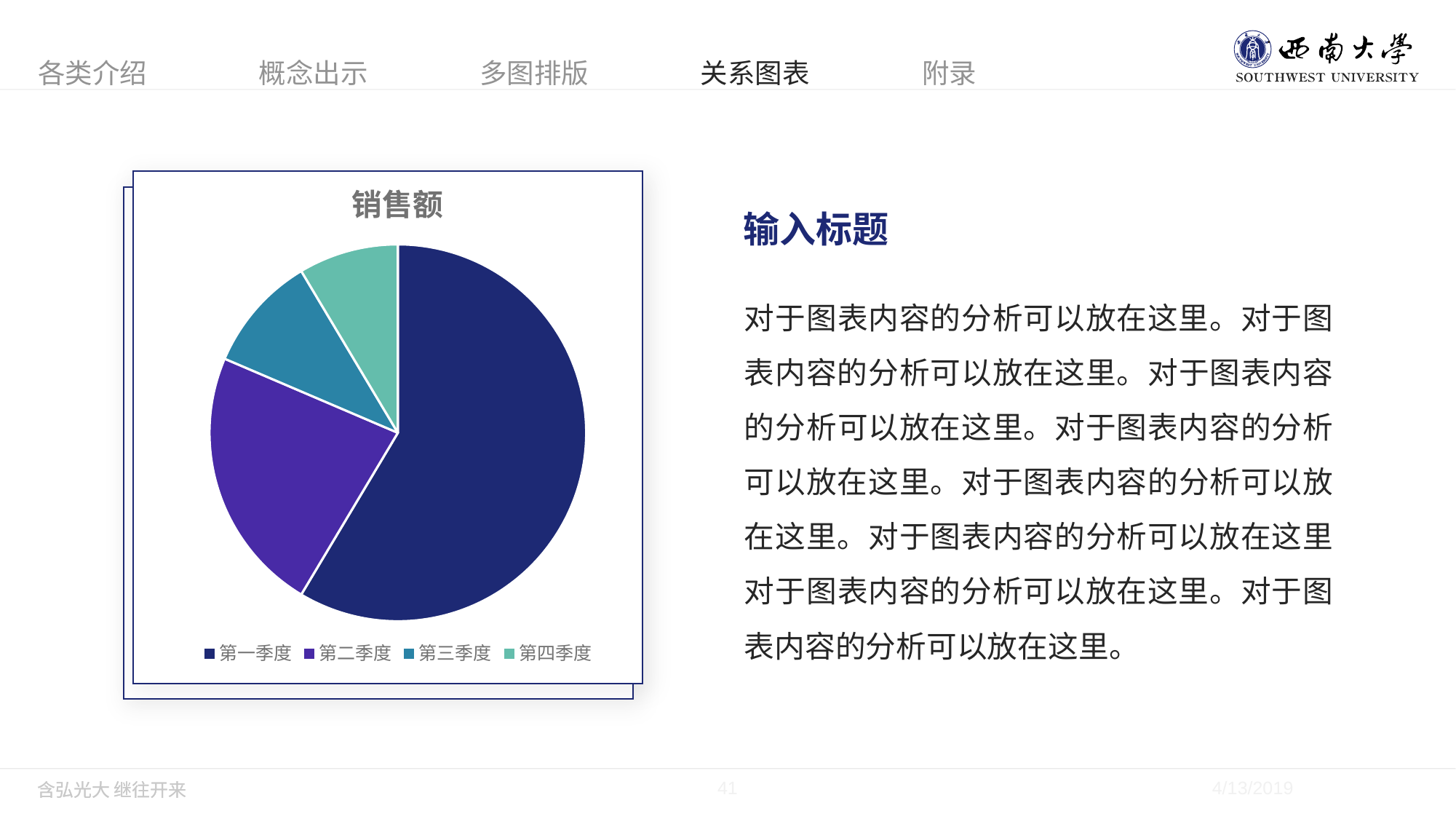

### Chart: 销售额

| Category | 销售额 |
|---|---|
| 第一季度 | 8.2 |
| 第二季度 | 3.2 |
| 第三季度 | 1.4 |
| 第四季度 | 1.2 |
输入标题

对于图表内容的分析可以放在这里。对于图表内容的分析可以放在这里。对于图表内容的分析可以放在这里。对于图表内容的分析可以放在这里。对于图表内容的分析可以放在这里。对于图表内容的分析可以放在这里对于图表内容的分析可以放在这里。对于图表内容的分析可以放在这里。
41
4/13/2019